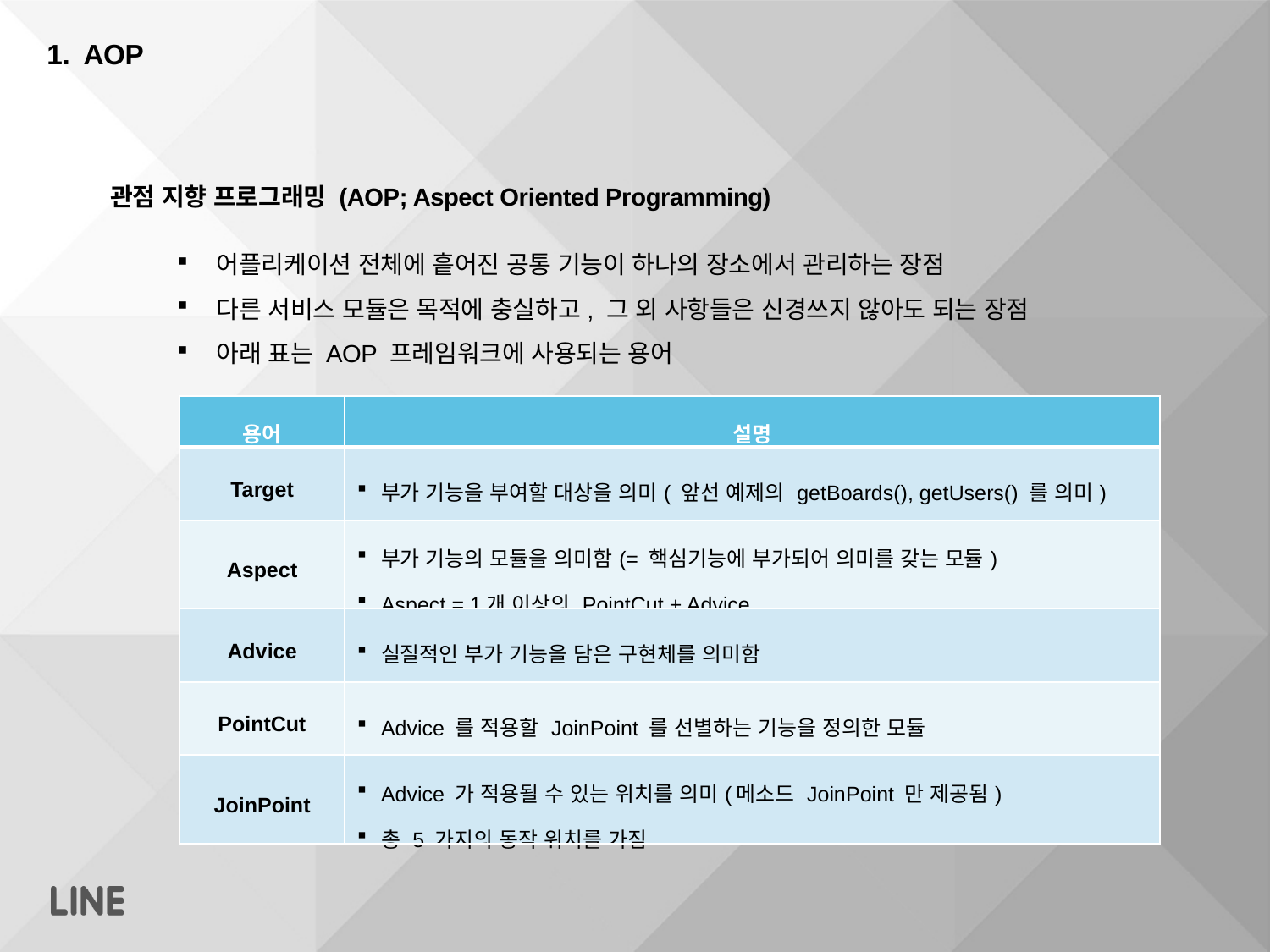

1.  AOP
관점 지향 프로그래밍 (AOP; Aspect Oriented Programming)
어플리케이션 전체에 흩어진 공통 기능이 하나의 장소에서 관리하는 장점
다른 서비스 모듈은 목적에 충실하고, 그 외 사항들은 신경쓰지 않아도 되는 장점
아래 표는 AOP 프레임워크에 사용되는 용어
| 용어 | 설명 |
| --- | --- |
| Target | 부가 기능을 부여할 대상을 의미( 앞선 예제의 getBoards(), getUsers() 를 의미) |
| Aspect | 부가 기능의 모듈을 의미함(= 핵심기능에 부가되어 의미를 갖는 모듈) Aspect = 1개 이상의 PointCut + Advice |
| Advice | 실질적인 부가 기능을 담은 구현체를 의미함 |
| PointCut | Advice 를 적용할 JoinPoint 를 선별하는 기능을 정의한 모듈 |
| JoinPoint | Advice 가 적용될 수 있는 위치를 의미(메소드 JoinPoint 만 제공됨) 총 5 가지의 동작 위치를 가짐 |